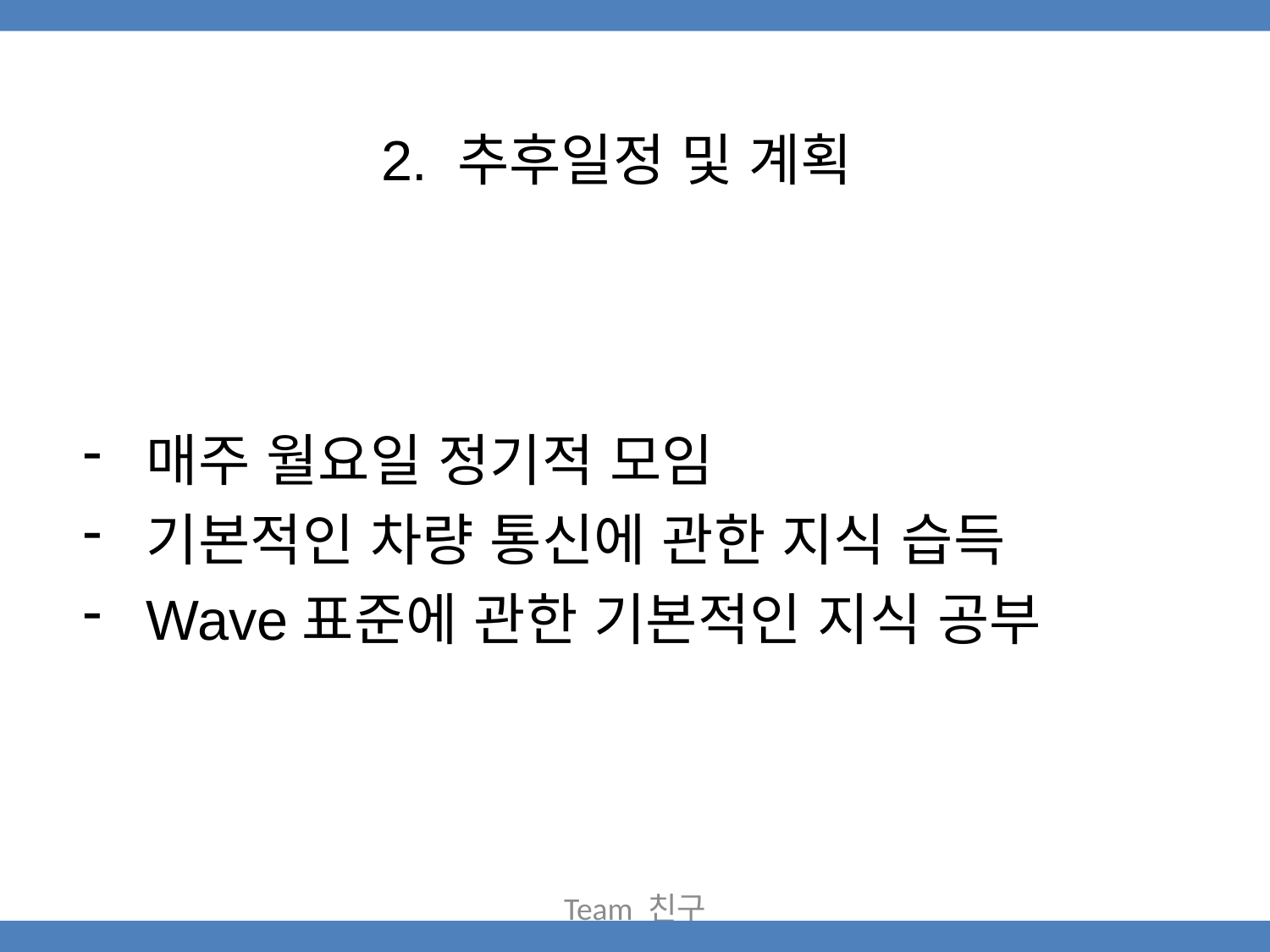

2. 추후일정 및 계획
매주 월요일 정기적 모임
기본적인 차량 통신에 관한 지식 습득
Wave표준에 관한 기본적인 지식 공부

Team 친구